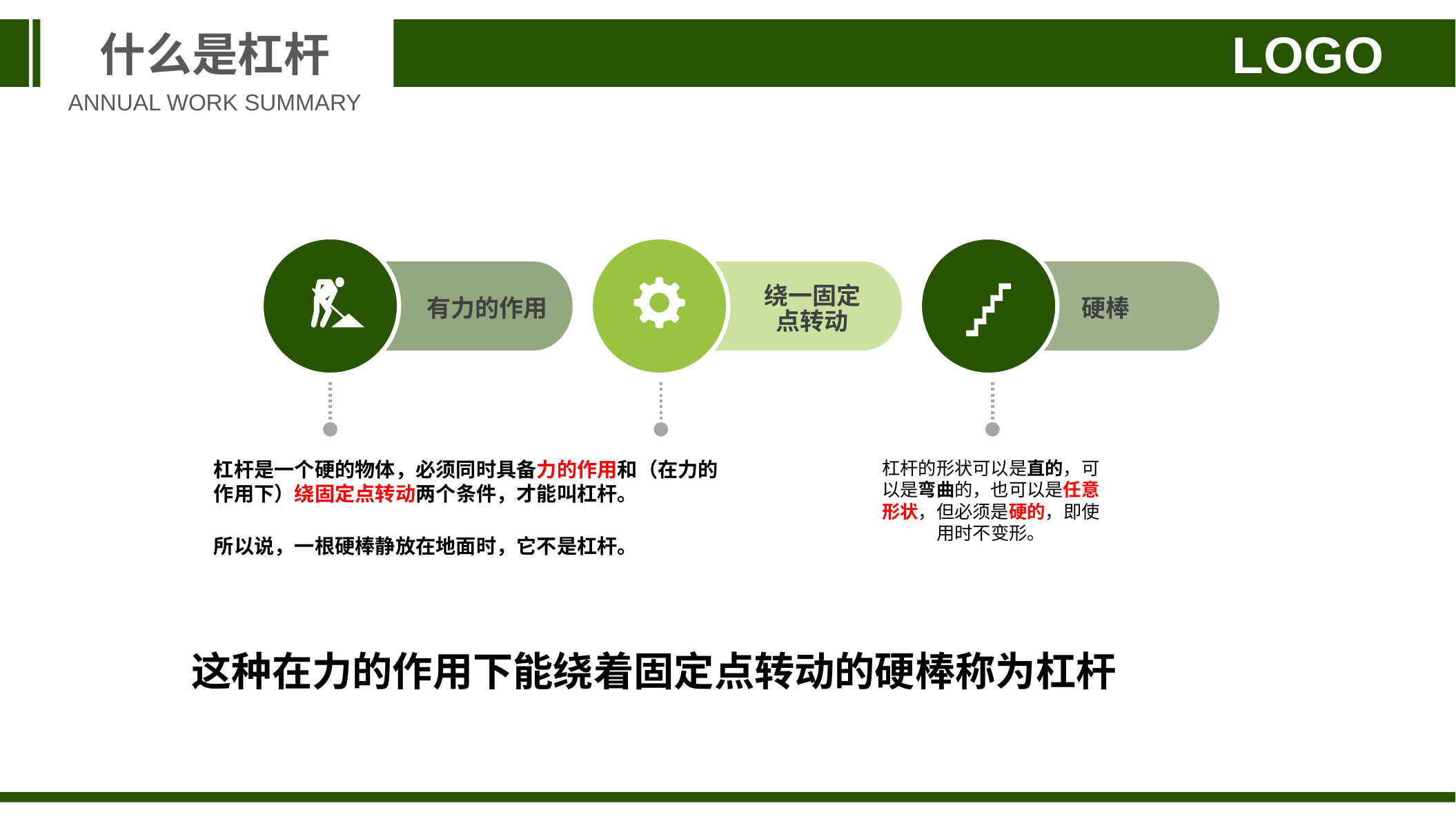

什么是杠杆
LOGO
ANNUAL WORK SUMMARY

有力的作用

绕一固定点转动

硬棒

杠杆是一个硬的物体，必须同时具备力的作用和（在力的作用下）绕固定点转动两个条件，才能叫杠杆。
杠杆的形状可以是直的，可以是弯曲的，也可以是任意形状，但必须是硬的，即使用时不变形。
所以说，一根硬棒静放在地面时，它不是杠杆。
这种在力的作用下能绕着固定点转动的硬棒称为杠杆